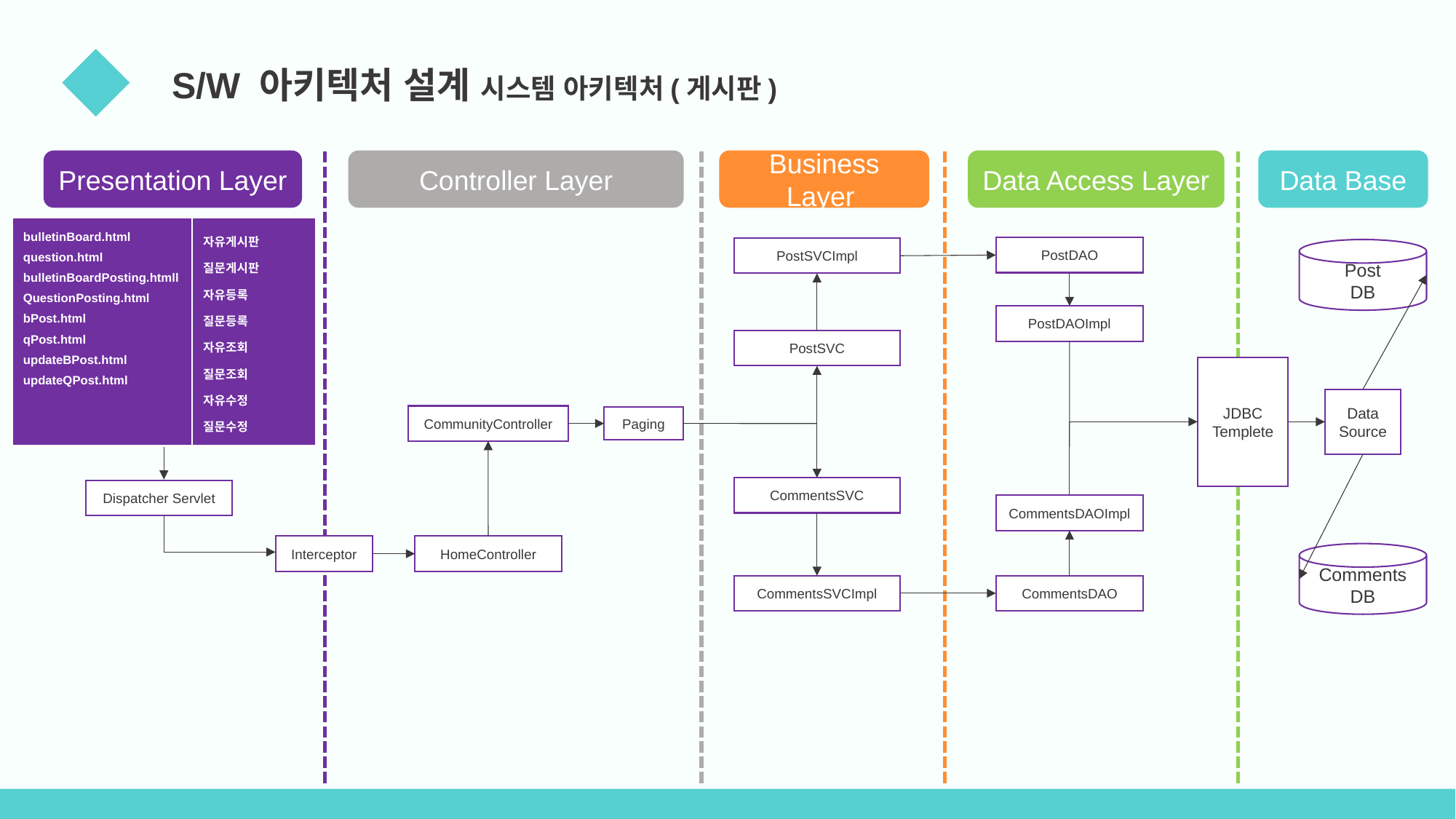

04
 S/W 아키텍처 설계 시스템 아키텍처(게시판)
Presentation Layer
Business Layer
Data Base
Data Access Layer
Controller Layer
| bulletinBoard.html question.html bulletinBoardPosting.htmll QuestionPosting.html bPost.html qPost.html updateBPost.html updateQPost.html | 자유게시판 질문게시판 자유등록 질문등록 자유조회 질문조회 자유수정 질문수정 |
| --- | --- |
PostDAO
PostSVCImpl
Post
DB
PostDAOImpl
PostSVC
JDBC Templete
Data Source
CommunityController
Paging
CommentsSVC
Dispatcher Servlet
CommentsDAOImpl
Interceptor
HomeController
Comments
DB
CommentsSVCImpl
CommentsDAO